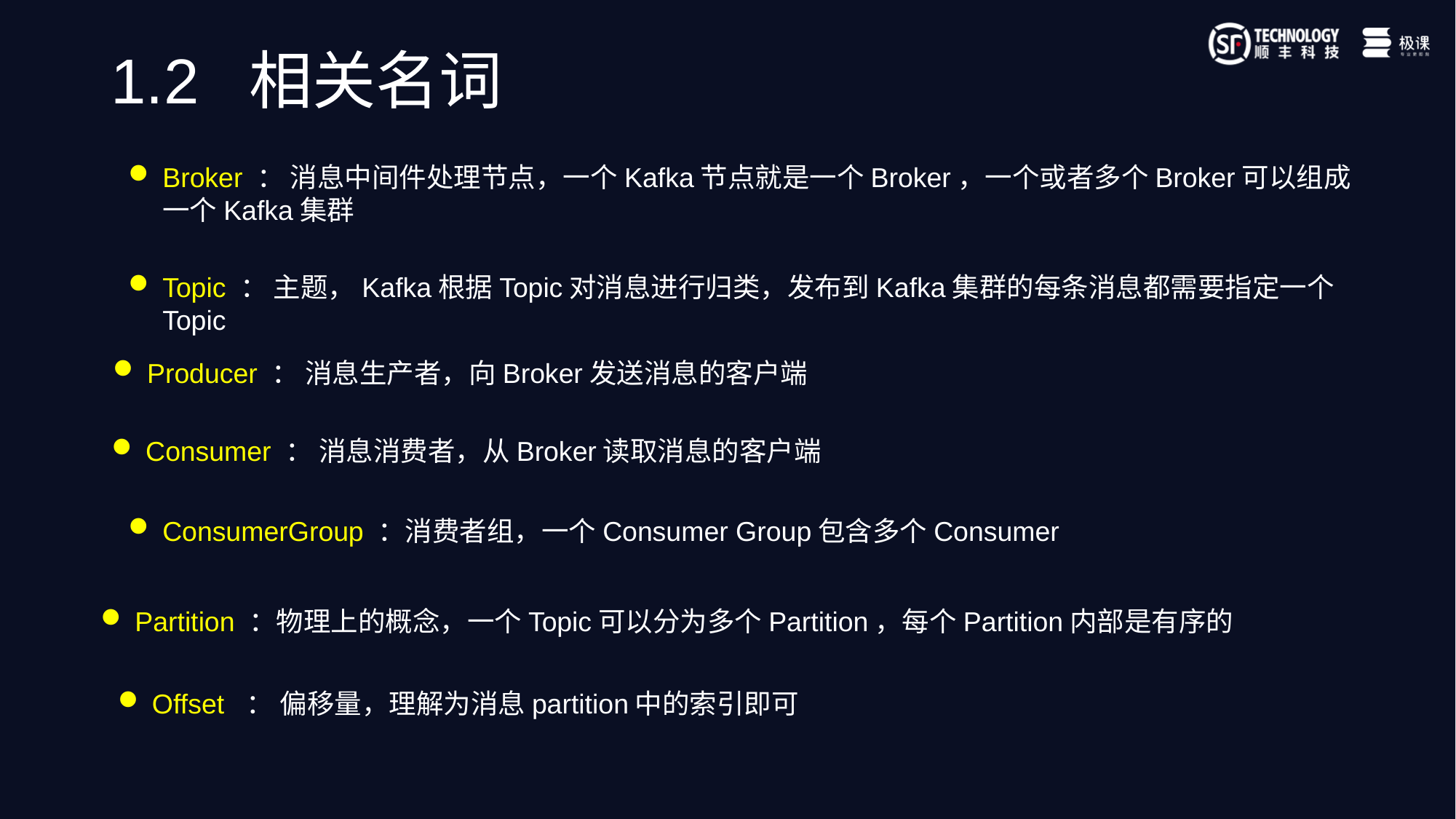

# 1.2  相关名词
Broker ： 消息中间件处理节点，一个Kafka节点就是一个Broker，一个或者多个Broker可以组成一个Kafka集群
Topic ： 主题，Kafka根据Topic对消息进行归类，发布到Kafka集群的每条消息都需要指定一个Topic
Producer ： 消息生产者，向Broker发送消息的客户端
Consumer ： 消息消费者，从Broker读取消息的客户端
ConsumerGroup ：消费者组，一个Consumer Group包含多个Consumer
Partition ：物理上的概念，一个Topic可以分为多个Partition，每个Partition内部是有序的
Offset  ： 偏移量，理解为消息partition中的索引即可